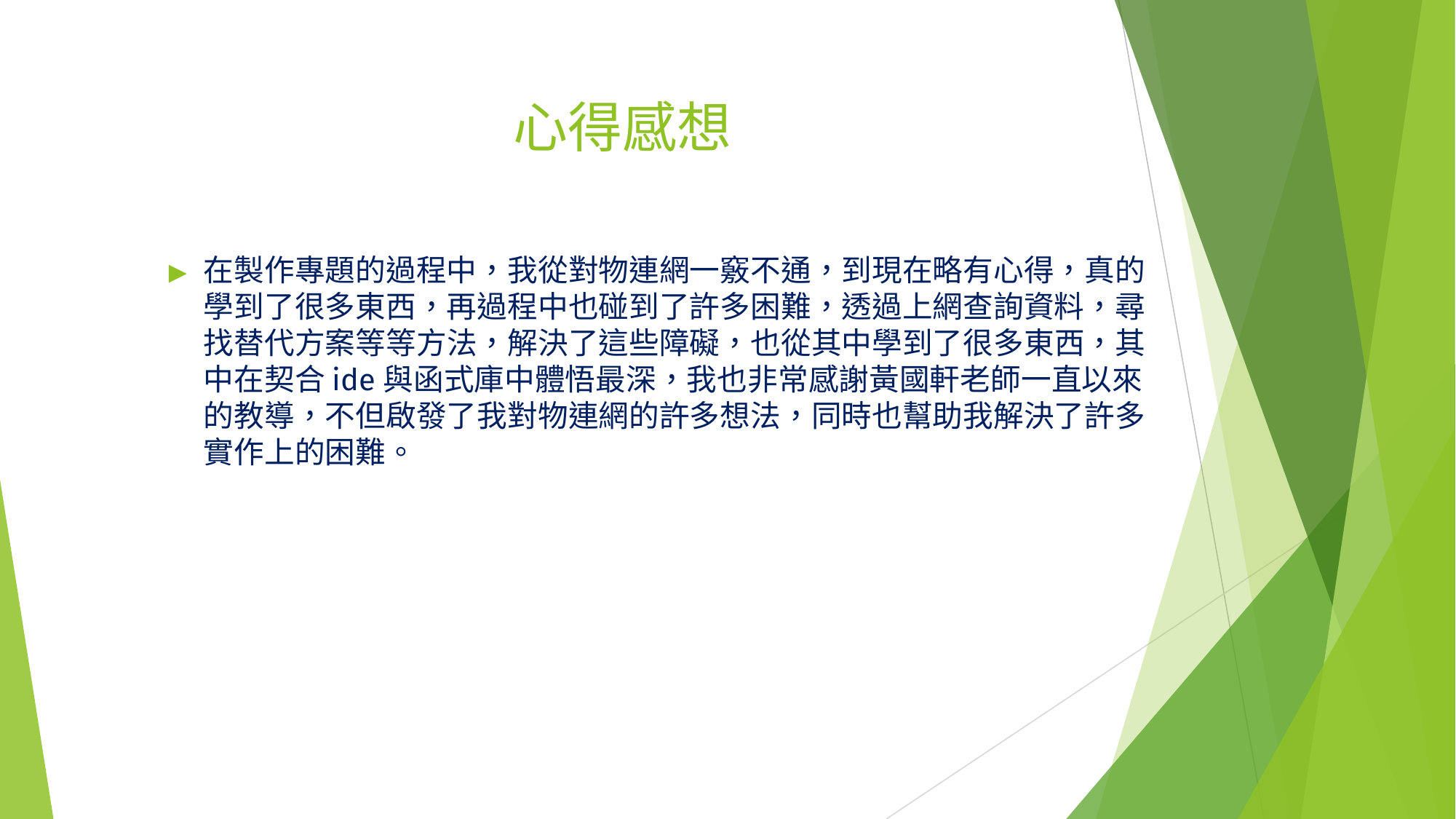

# 心得感想
在製作專題的過程中，我從對物連網一竅不通，到現在略有心得，真的學到了很多東西，再過程中也碰到了許多困難，透過上網查詢資料，尋找替代方案等等方法，解決了這些障礙，也從其中學到了很多東西，其中在契合ide與函式庫中體悟最深，我也非常感謝黃國軒老師一直以來的教導，不但啟發了我對物連網的許多想法，同時也幫助我解決了許多實作上的困難。